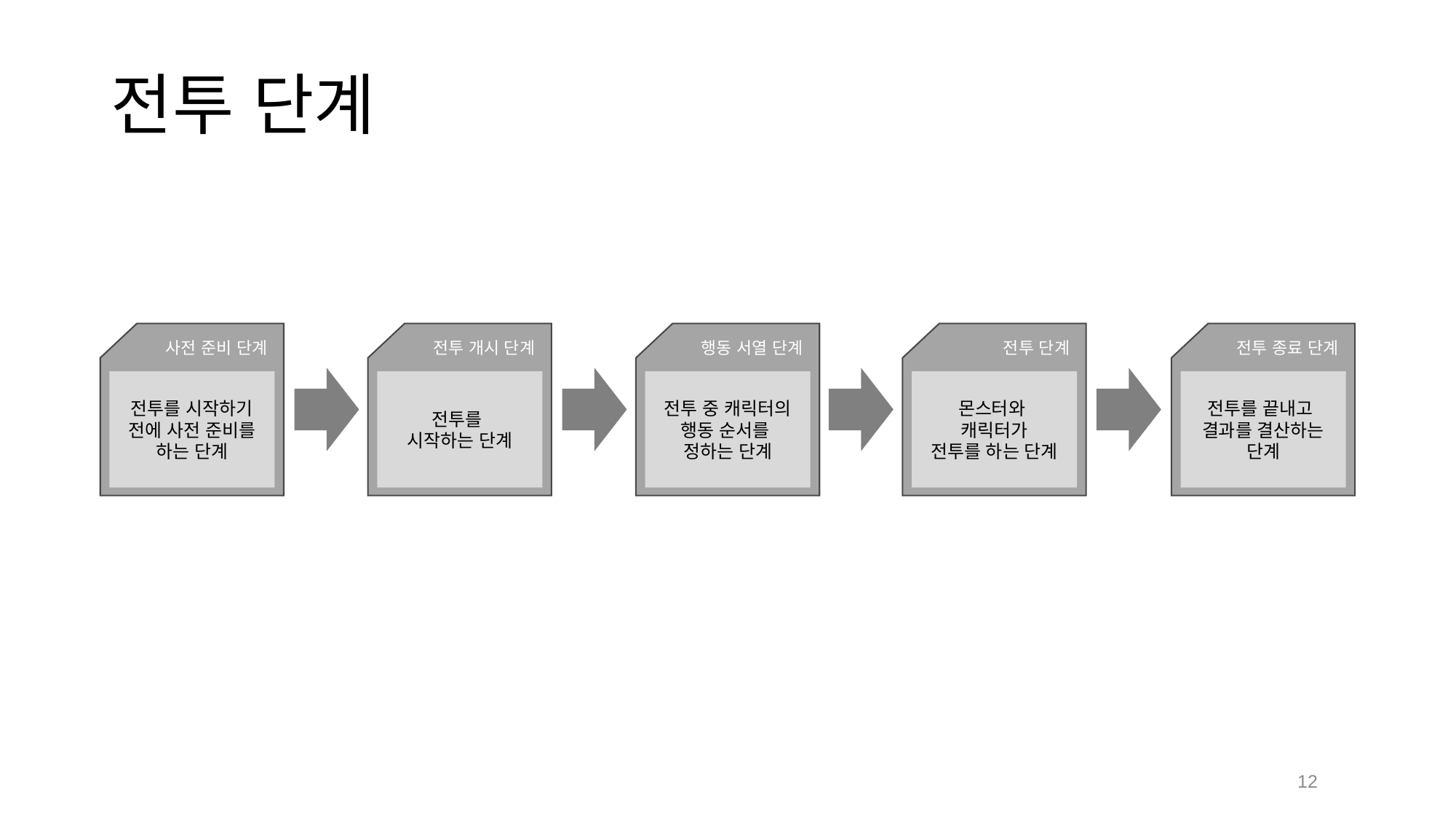

# 전투 단계

사전 준비 단계
전투를 시작하기 전에 사전 준비를 하는 단계

전투 개시 단계
전투를
시작하는 단계

행동 서열 단계
전투 중 캐릭터의 행동 순서를
정하는 단계

전투 단계
몬스터와
캐릭터가
전투를 하는 단계

전투 종료 단계
전투를 끝내고
결과를 결산하는 단계

12